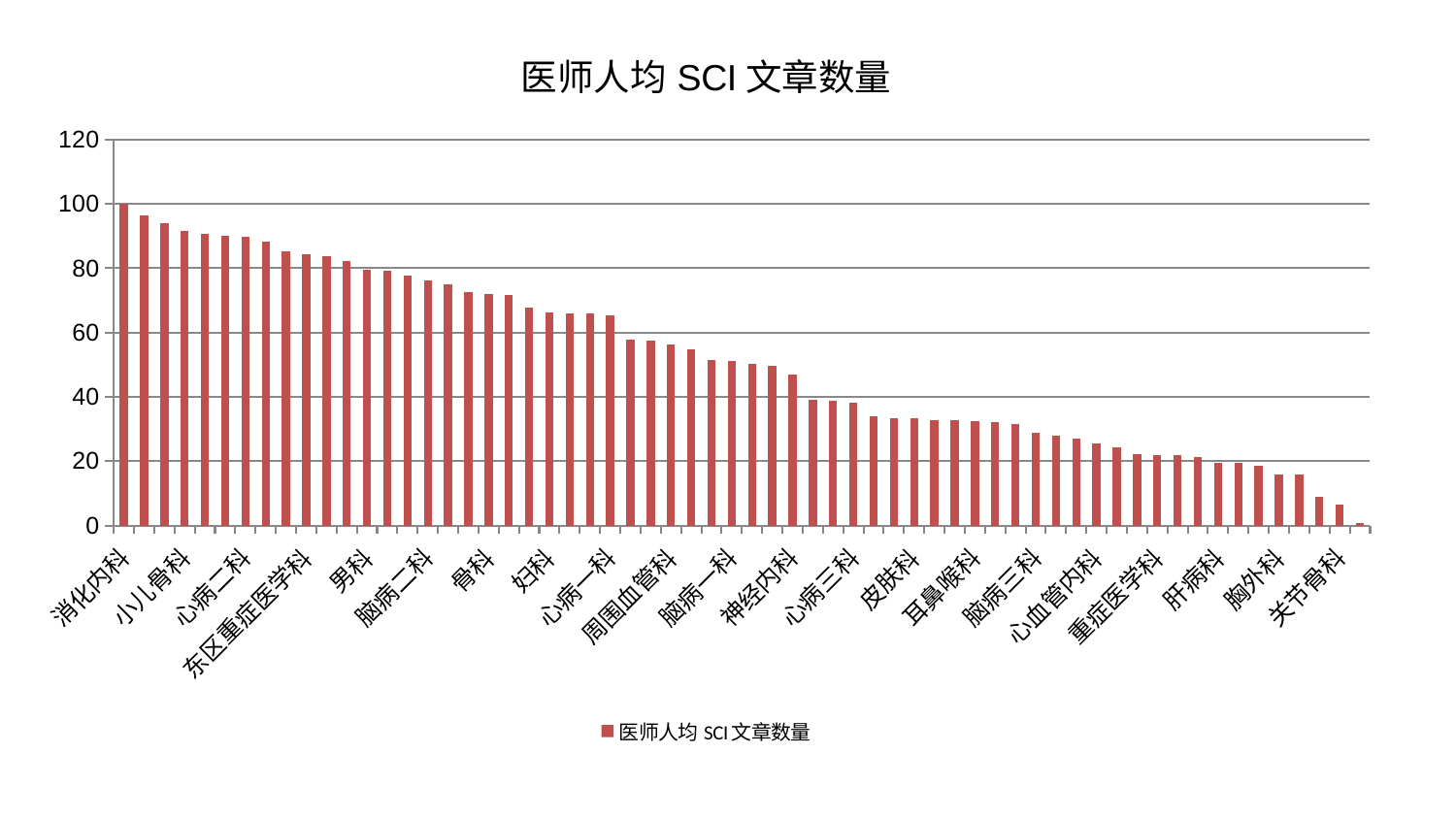

### Chart: 医师人均SCI文章数量

| Category | 医师人均SCI文章数量 |
|---|---|
| 消化内科 | 100.0 |
| 肾病科 | 96.39289291662978 |
| 综合内科 | 94.12777146219618 |
| 小儿骨科 | 91.55804801778461 |
| 肿瘤内科 | 90.84433851017674 |
| 妇科妇二科合并 | 90.09805237385483 |
| 心病二科 | 89.71813882404354 |
| 脾胃科消化科合并 | 88.41857544262129 |
| 西区重症医学科 | 85.40005499848554 |
| 东区重症医学科 | 84.27857198888934 |
| 普通外科 | 83.88390430958383 |
| 风湿病科 | 82.3506453807131 |
| 男科 | 79.63460734865238 |
| 呼吸内科 | 79.2375743478879 |
| 康复科 | 77.80914902868471 |
| 脑病二科 | 76.21156324210625 |
| 微创骨科 | 75.10732835166525 |
| 小儿推拿科 | 72.5089098559529 |
| 骨科 | 71.94642854970617 |
| 显微骨科 | 71.79489194523921 |
| 脾胃病科 | 67.83565418259609 |
| 妇科 | 66.30337475120929 |
| 妇二科 | 66.01905398013217 |
| 创伤骨科 | 65.95867213490533 |
| 心病一科 | 65.24682046254568 |
| 治未病中心 | 57.76614435569399 |
| 泌尿外科 | 57.547602232810306 |
| 周围血管科 | 56.2218463312005 |
| 中医外治中心 | 54.687013804140875 |
| 肾脏内科 | 51.61687730273034 |
| 脑病一科 | 51.22153497983996 |
| 神经外科 | 50.24082527237371 |
| 东区肾病科 | 49.70981665470783 |
| 神经内科 | 46.932077494334074 |
| 肛肠科 | 38.94226410700054 |
| 肝胆外科 | 38.653782166188535 |
| 心病三科 | 38.17459964304064 |
| 脊柱骨科 | 34.10737232856086 |
| 产科 | 33.34242273245165 |
| 皮肤科 | 33.30930672679913 |
| 美容皮肤科 | 32.814699028825885 |
| 心病四科 | 32.733194716488036 |
| 耳鼻喉科 | 32.55640615133412 |
| 运动损伤骨科 | 32.18780200769985 |
| 身心医学科 | 31.626361438751115 |
| 脑病三科 | 28.88374227334261 |
| 儿科 | 28.03403476841898 |
| 推拿科 | 27.1173839642735 |
| 心血管内科 | 25.462085331551524 |
| 针灸科 | 24.179402174442487 |
| 老年医学科 | 22.204580870728705 |
| 重症医学科 | 21.94417456187569 |
| 血液科 | 21.808179473239566 |
| 口腔科 | 21.119655360719893 |
| 肝病科 | 19.474352210520106 |
| 中医经典科 | 19.385456972700435 |
| 医院 | 18.515242397215868 |
| 胸外科 | 15.95401754916123 |
| 内分泌科 | 15.909844453864464 |
| 乳腺甲状腺外科 | 9.010150100134974 |
| 关节骨科 | 6.48717900017669 |
| 眼科 | 0.726942126655577 |
251